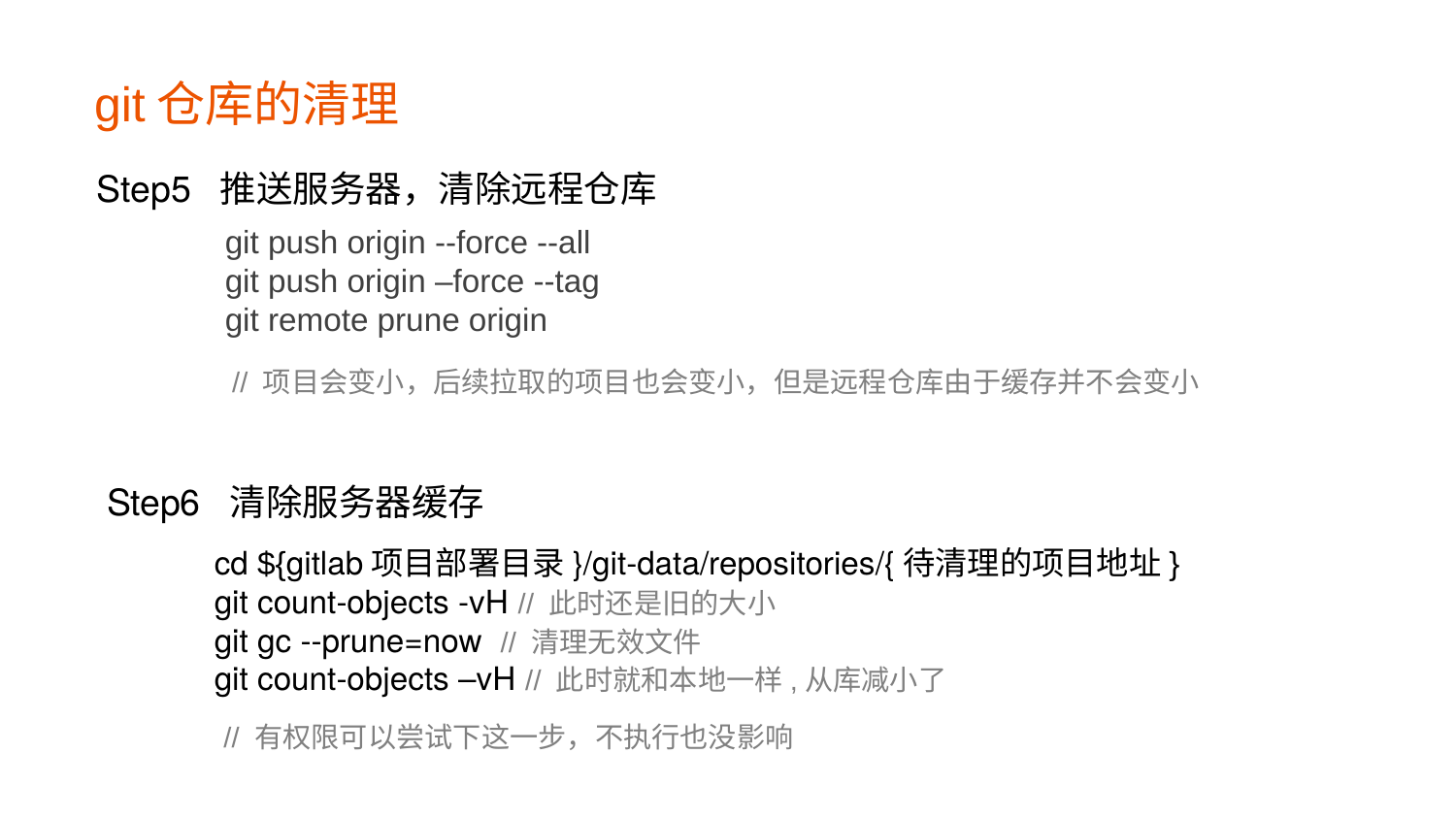

git仓库的清理
Step5  推送服务器，清除远程仓库
git push origin --force --all
git push origin –force --tag
git remote prune origin
// 项目会变小，后续拉取的项目也会变小，但是远程仓库由于缓存并不会变小

Step6  清除服务器缓存
cd ${gitlab项目部署目录}/git-data/repositories/{待清理的项目地址}
git count-objects -vH // 此时还是旧的大小
git gc --prune=now  // 清理无效文件
git count-objects –vH // 此时就和本地一样,从库减小了
// 有权限可以尝试下这一步，不执行也没影响